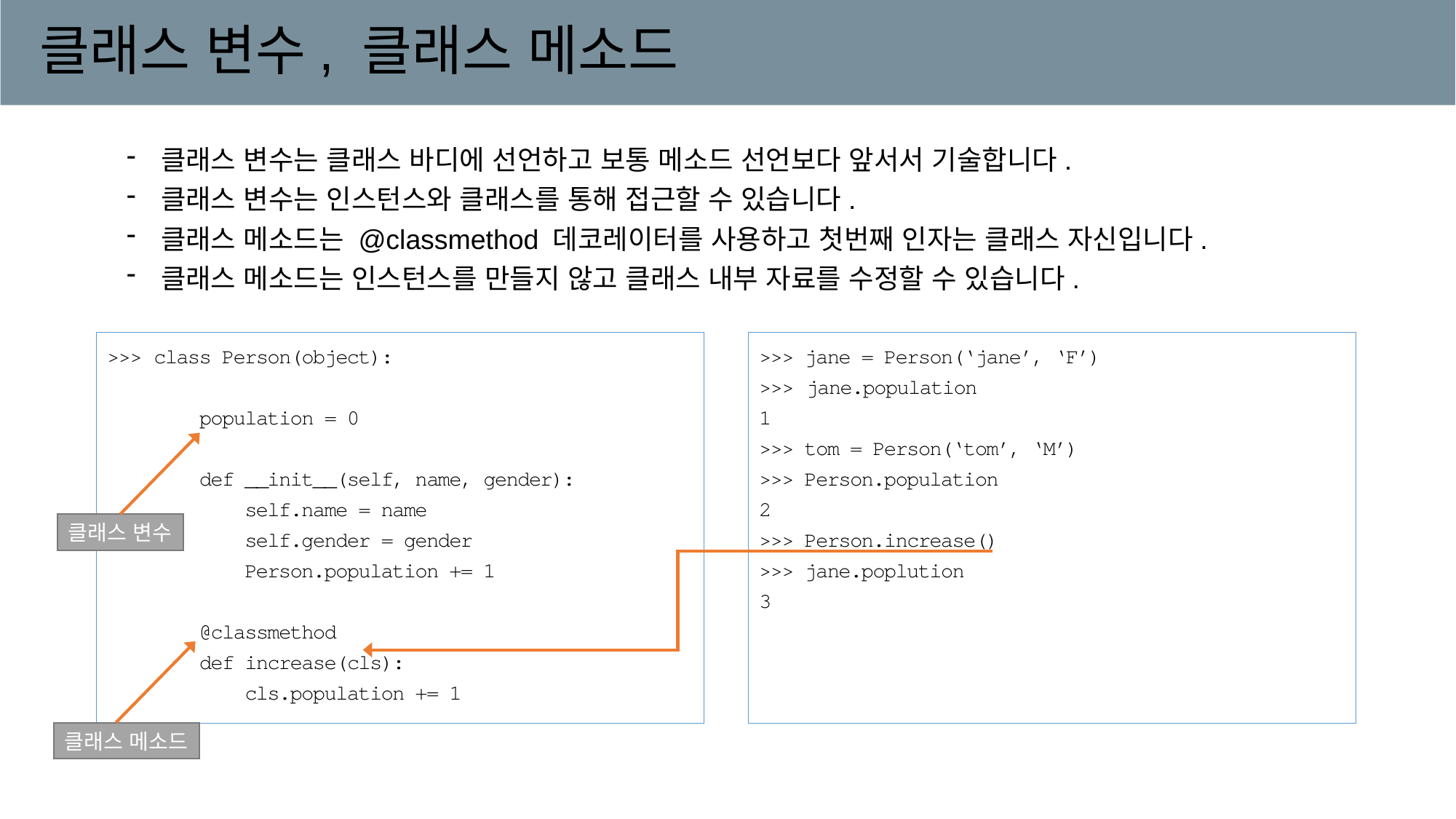

# 클래스 변수, 클래스 메소드
클래스 변수는 클래스 바디에 선언하고 보통 메소드 선언보다 앞서서 기술합니다.
클래스 변수는 인스턴스와 클래스를 통해 접근할 수 있습니다.
클래스 메소드는 @classmethod 데코레이터를 사용하고 첫번째 인자는 클래스 자신입니다.
클래스 메소드는 인스턴스를 만들지 않고 클래스 내부 자료를 수정할 수 있습니다.
>>> jane = Person(‘jane’, ‘F’)
>>> jane.population
1
>>> tom = Person(‘tom’, ‘M’)
>>> Person.population
2
>>> Person.increase()
>>> jane.poplution
3
>>> class Person(object):

        population = 0

        def __init__(self, name, gender):
            self.name = name
            self.gender = gender
            Person.population += 1

        @classmethod
        def increase(cls):
            cls.population += 1
클래스 변수
클래스 메소드